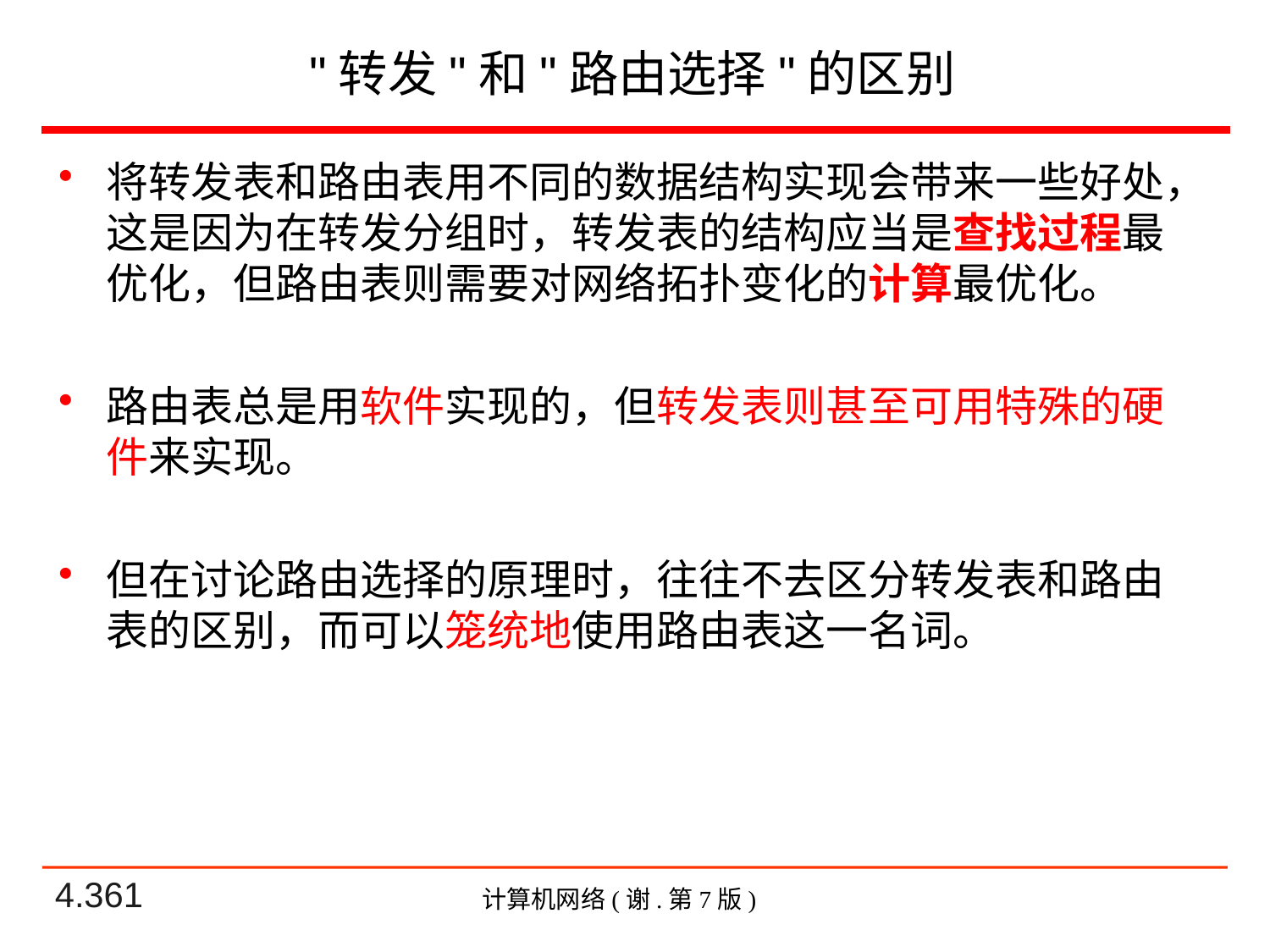

# "转发"和"路由选择"的区别
将转发表和路由表用不同的数据结构实现会带来一些好处，这是因为在转发分组时，转发表的结构应当是查找过程最优化，但路由表则需要对网络拓扑变化的计算最优化。

路由表总是用软件实现的，但转发表则甚至可用特殊的硬件来实现。

但在讨论路由选择的原理时，往往不去区分转发表和路由表的区别，而可以笼统地使用路由表这一名词。